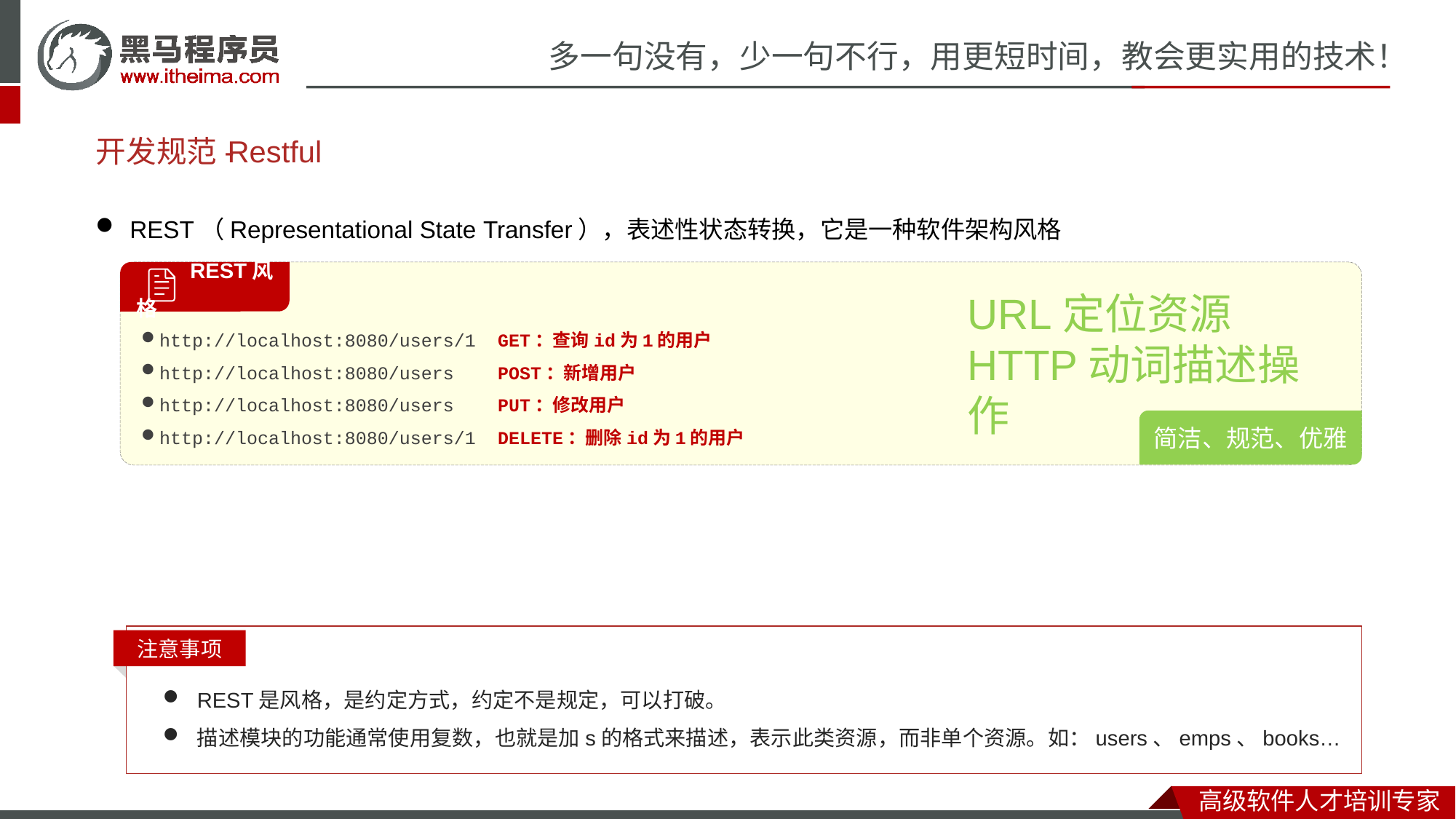

# 开发规范-
Restful
REST（Representational State Transfer），表述性状态转换，它是一种软件架构风格

         REST风格
http://localhost:8080/users/1  GET：查询id为1的用户
http://localhost:8080/users    POST：新增用户
http://localhost:8080/users    PUT：修改用户
http://localhost:8080/users/1  DELETE：删除id为1的用户

URL定位资源
HTTP动词描述操作
简洁、规范、优雅

注意事项

REST是风格，是约定方式，约定不是规定，可以打破。
描述模块的功能通常使用复数，也就是加s的格式来描述，表示此类资源，而非单个资源。如：users、emps、books…